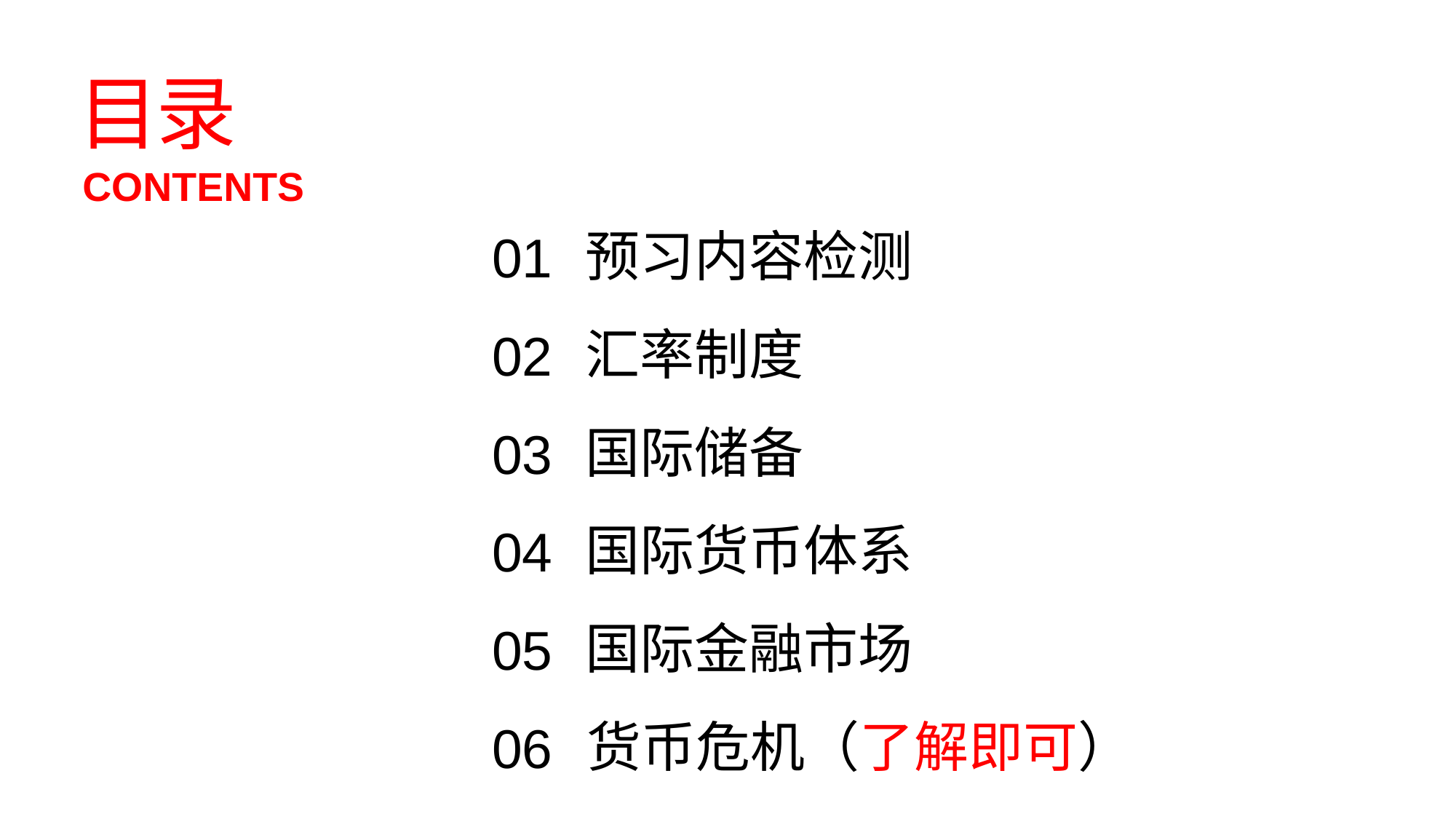

目录
CONTENTS
预习内容检测
01
汇率制度
02
国际储备
03
国际货币体系
04
国际金融市场
05
货币危机（了解即可）
06